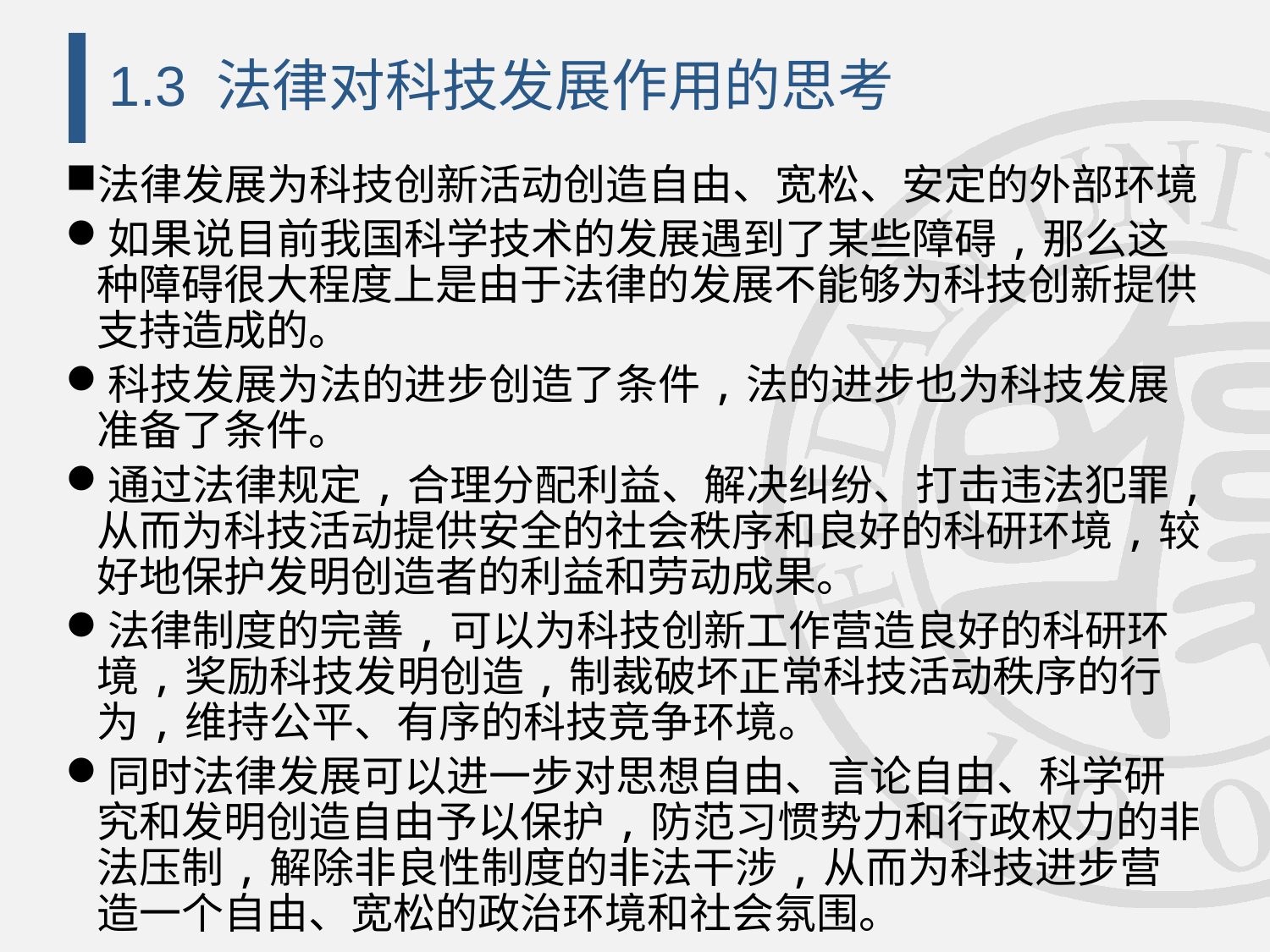

# 1.3 法律对科技发展作用的思考
法律发展为科技创新活动创造自由、宽松、安定的外部环境
如果说目前我国科学技术的发展遇到了某些障碍,那么这种障碍很大程度上是由于法律的发展不能够为科技创新提供支持造成的。
科技发展为法的进步创造了条件,法的进步也为科技发展准备了条件。
通过法律规定,合理分配利益、解决纠纷、打击违法犯罪,从而为科技活动提供安全的社会秩序和良好的科研环境,较好地保护发明创造者的利益和劳动成果。
法律制度的完善,可以为科技创新工作营造良好的科研环境,奖励科技发明创造,制裁破坏正常科技活动秩序的行为,维持公平、有序的科技竞争环境。
同时法律发展可以进一步对思想自由、言论自由、科学研究和发明创造自由予以保护,防范习惯势力和行政权力的非法压制,解除非良性制度的非法干涉,从而为科技进步营造一个自由、宽松的政治环境和社会氛围。